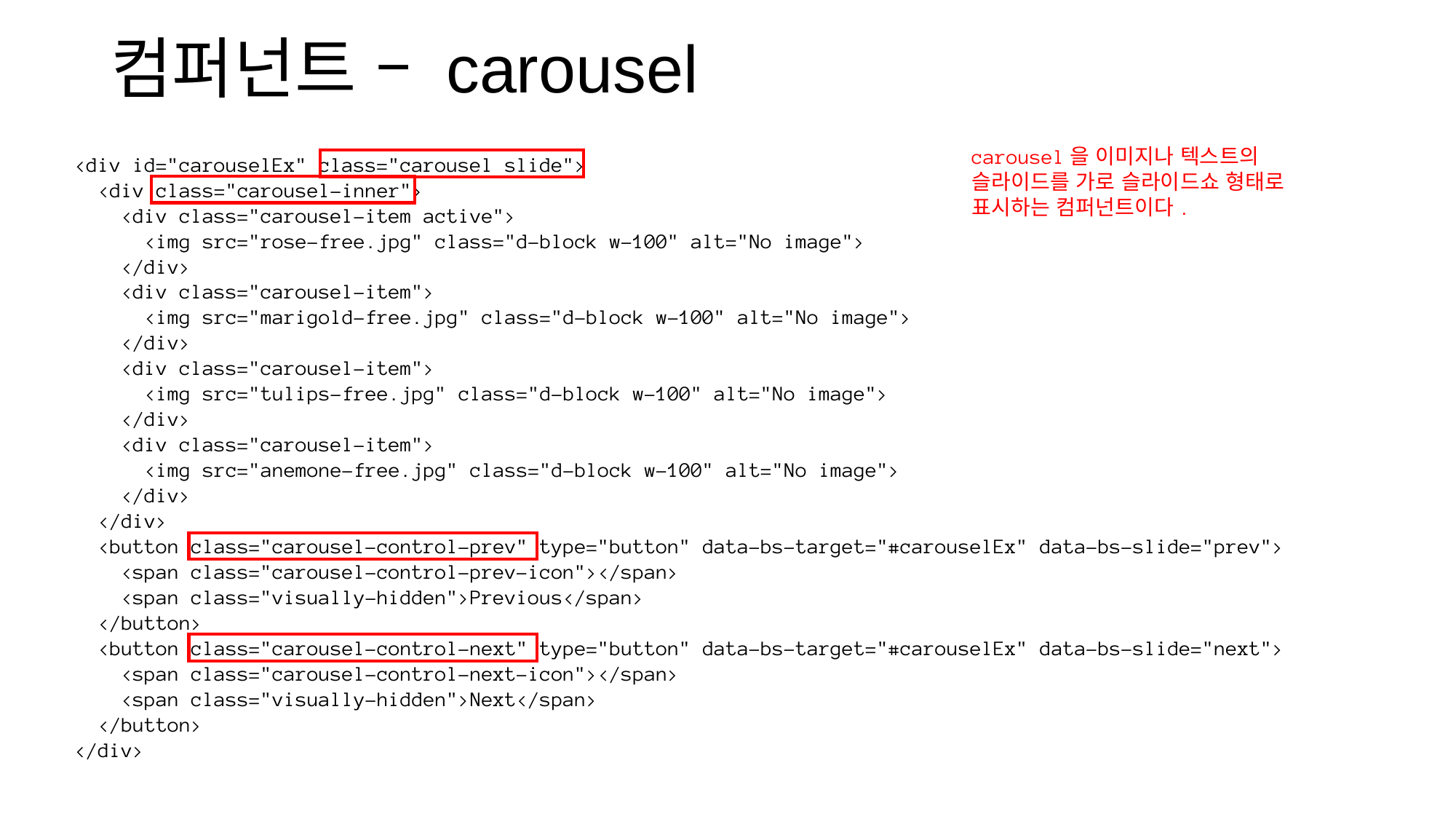

# 컴퍼넌트 – carousel
carousel을 이미지나 텍스트의 슬라이드를 가로 슬라이드쇼 형태로 표시하는 컴퍼넌트이다.
    <div id="carouselEx" class="carousel slide">
      <div class="carousel-inner">
        <div class="carousel-item active">
          <img src="rose-free.jpg" class="d-block w-100" alt="No image">
        </div>
        <div class="carousel-item">
          <img src="marigold-free.jpg" class="d-block w-100" alt="No image">
        </div>
        <div class="carousel-item">
          <img src="tulips-free.jpg" class="d-block w-100" alt="No image">
        </div>
        <div class="carousel-item">
          <img src="anemone-free.jpg" class="d-block w-100" alt="No image">
        </div>
      </div>
      <button class="carousel-control-prev" type="button" data-bs-target="#carouselEx" data-bs-slide="prev">
        <span class="carousel-control-prev-icon"></span>
        <span class="visually-hidden">Previous</span>
      </button>
      <button class="carousel-control-next" type="button" data-bs-target="#carouselEx" data-bs-slide="next">
        <span class="carousel-control-next-icon"></span>
        <span class="visually-hidden">Next</span>
      </button>
    </div>